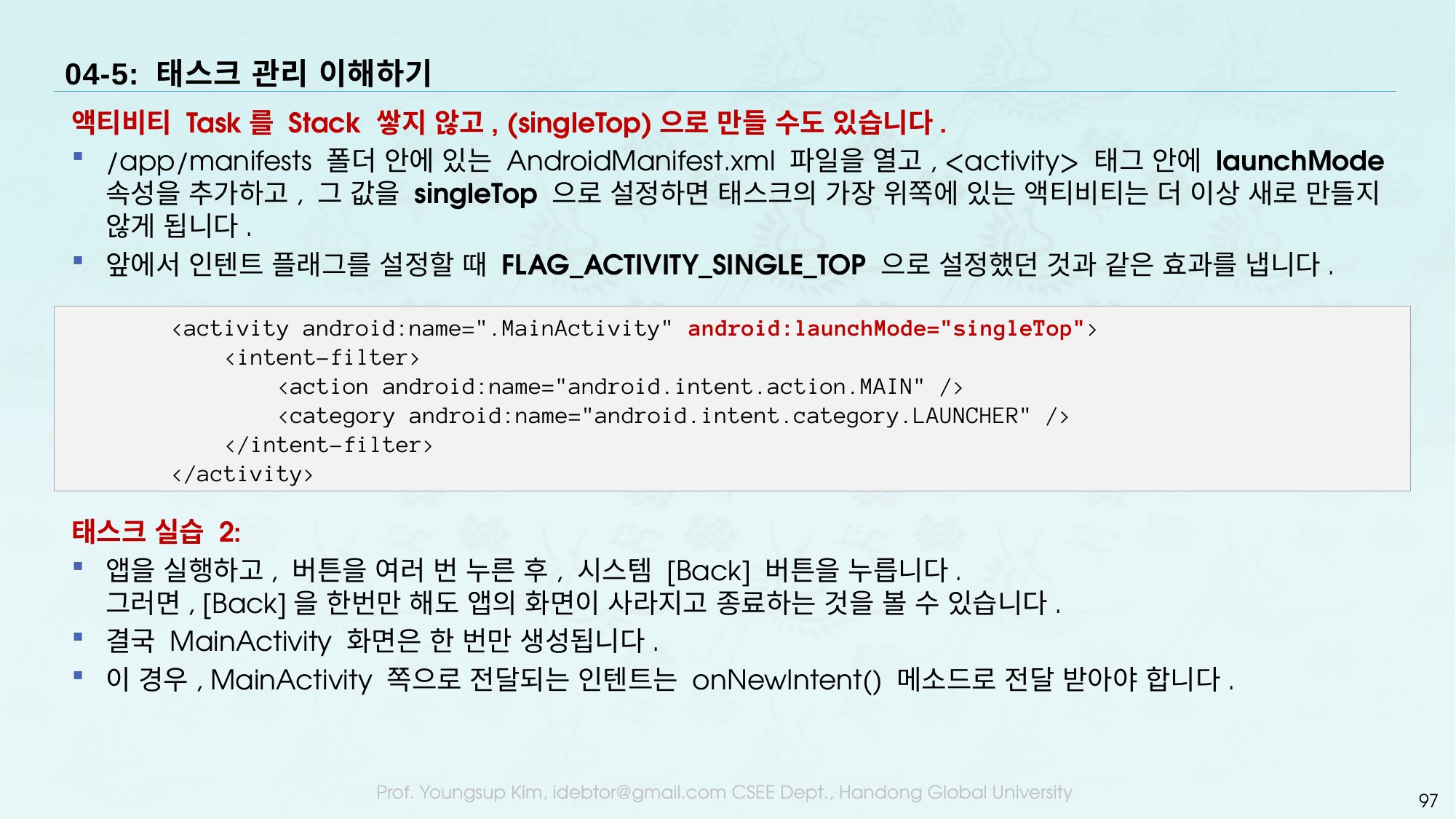

# 04-5: 태스크 관리 이해하기
액티비티 Task를 Stack 쌓지 않고, (singleTop)으로 만들 수도 있습니다.
/app/manifests 폴더 안에 있는 AndroidManifest.xml 파일을 열고, <activity> 태그 안에 launchMode 속성을 추가하고, 그 값을 singleTop 으로 설정하면 태스크의 가장 위쪽에 있는 액티비티는 더 이상 새로 만들지 않게 됩니다.
앞에서 인텐트 플래그를 설정할 때 FLAG_ACTIVITY_SINGLE_TOP 으로 설정했던 것과 같은 효과를 냅니다.

태스크 실습 2:
앱을 실행하고, 버튼을 여러 번 누른 후, 시스템 [Back] 버튼을 누릅니다.
그러면, [Back]을 한번만 해도 앱의 화면이 사라지고 종료하는 것을 볼 수 있습니다.
결국 MainActivity 화면은 한 번만 생성됩니다.
이 경우, MainActivity 쪽으로 전달되는 인텐트는 onNewIntent() 메소드로 전달 받아야 합니다.

        <activity android:name=".MainActivity" android:launchMode="singleTop">
            <intent-filter>
                <action android:name="android.intent.action.MAIN" />
                <category android:name="android.intent.category.LAUNCHER" />
            </intent-filter>
        </activity>
97